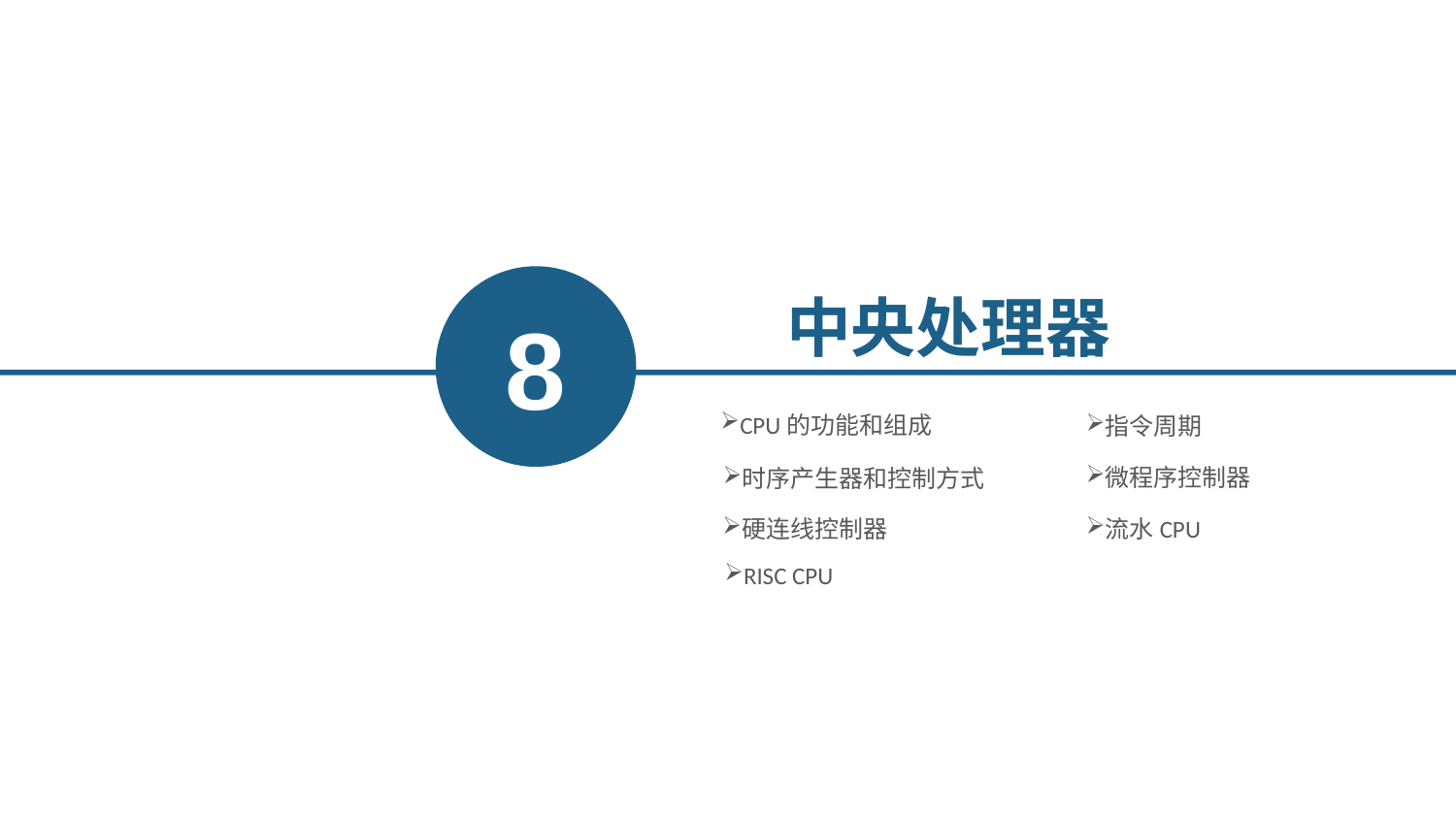

8
中央处理器

CPU的功能和组成
指令周期
微程序控制器
时序产生器和控制方式
硬连线控制器
流水CPU
RISC CPU